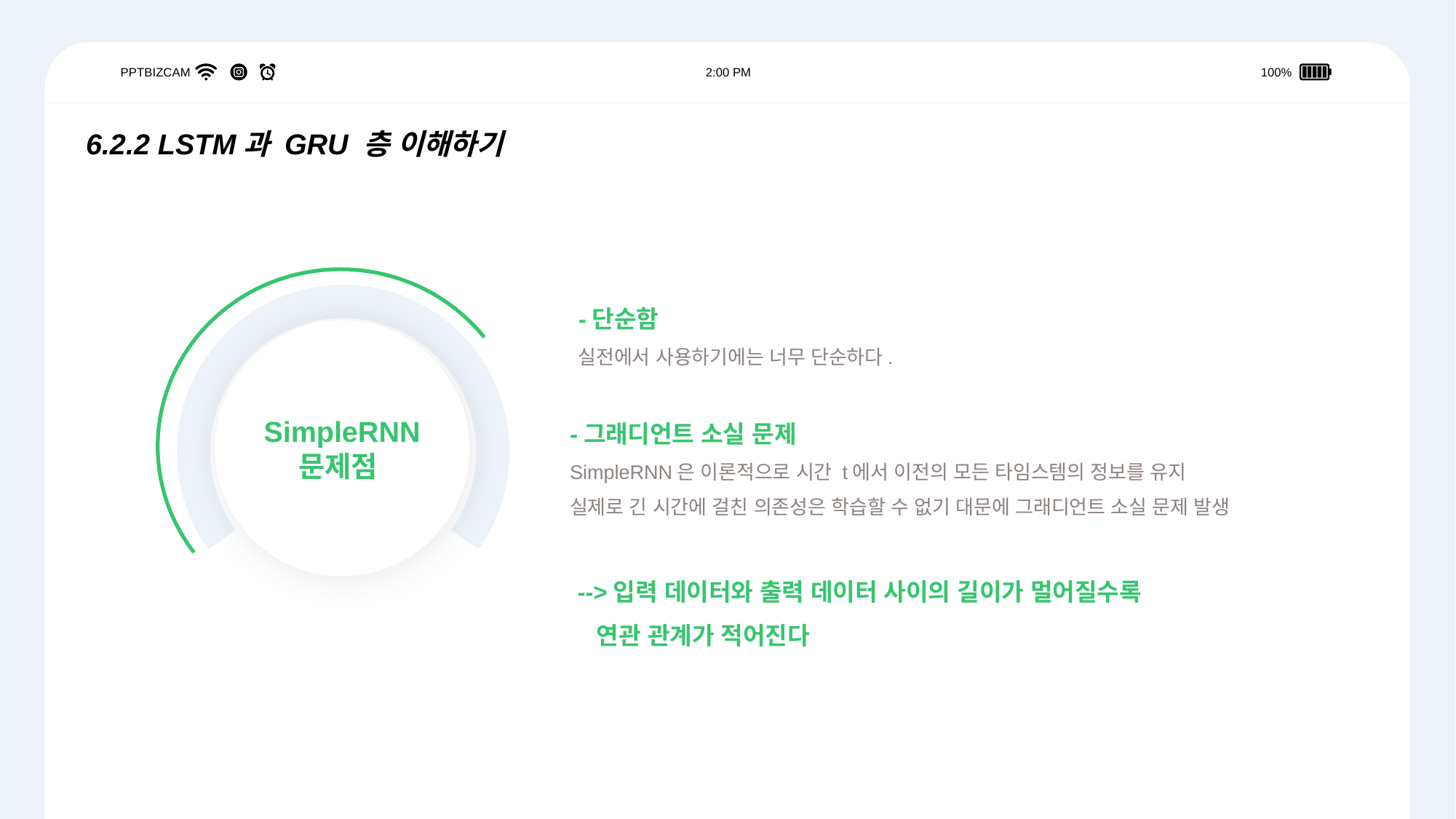

PPTBIZCAM
2:00 PM
100%

6.2.2 LSTM과 GRU 층 이해하기

-단순함
실전에서 사용하기에는 너무 단순하다.

SimpleRNN 문제점
-그래디언트 소실 문제
SimpleRNN은 이론적으로 시간 t에서 이전의 모든 타임스템의 정보를 유지
실제로 긴 시간에 걸친 의존성은 학습할 수 없기 대문에 그래디언트 소실 문제 발생

-->입력 데이터와 출력 데이터 사이의 길이가 멀어질수록
  연관 관계가 적어진다